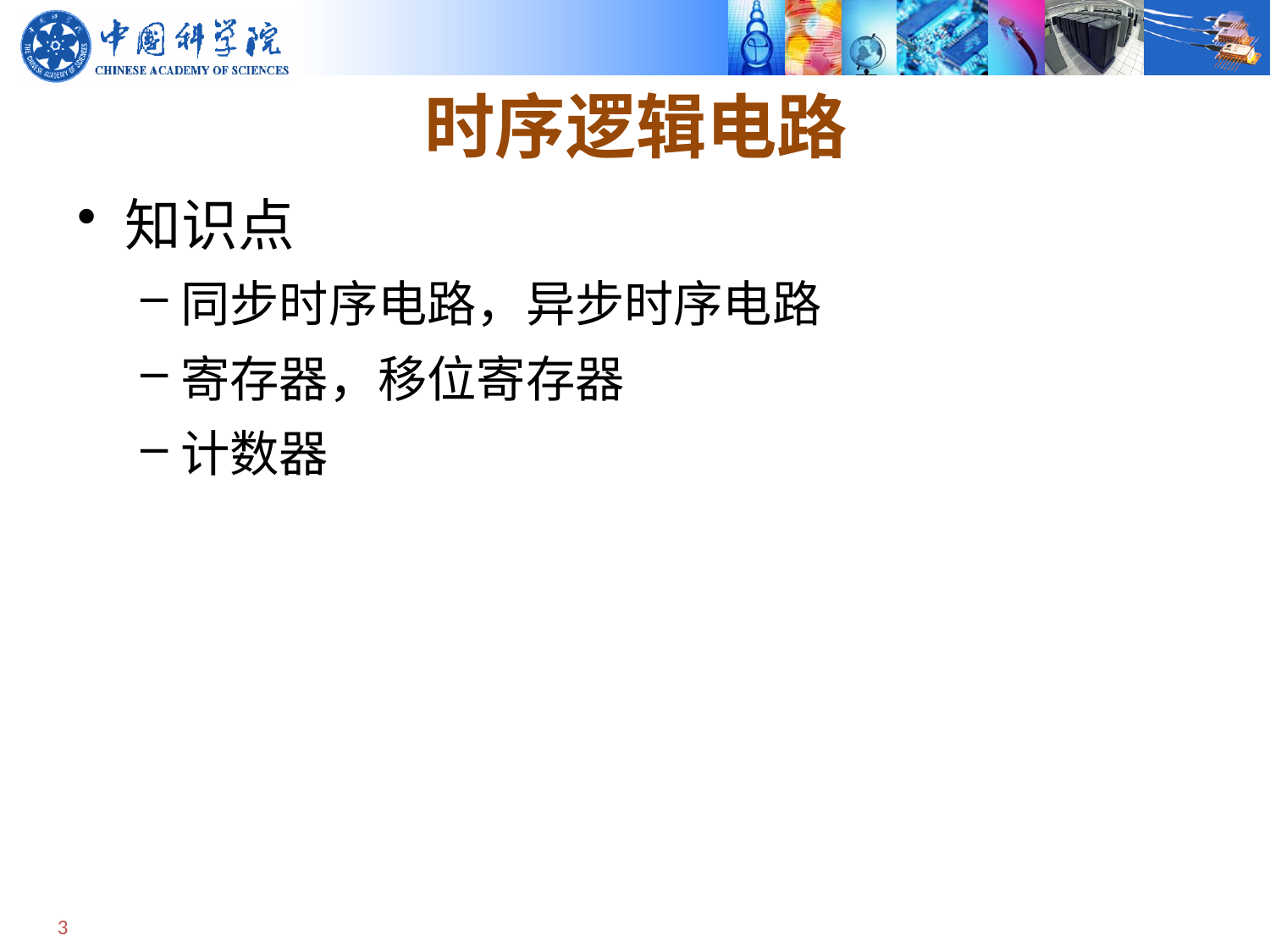

# 时序逻辑电路
知识点
同步时序电路，异步时序电路
寄存器，移位寄存器
计数器